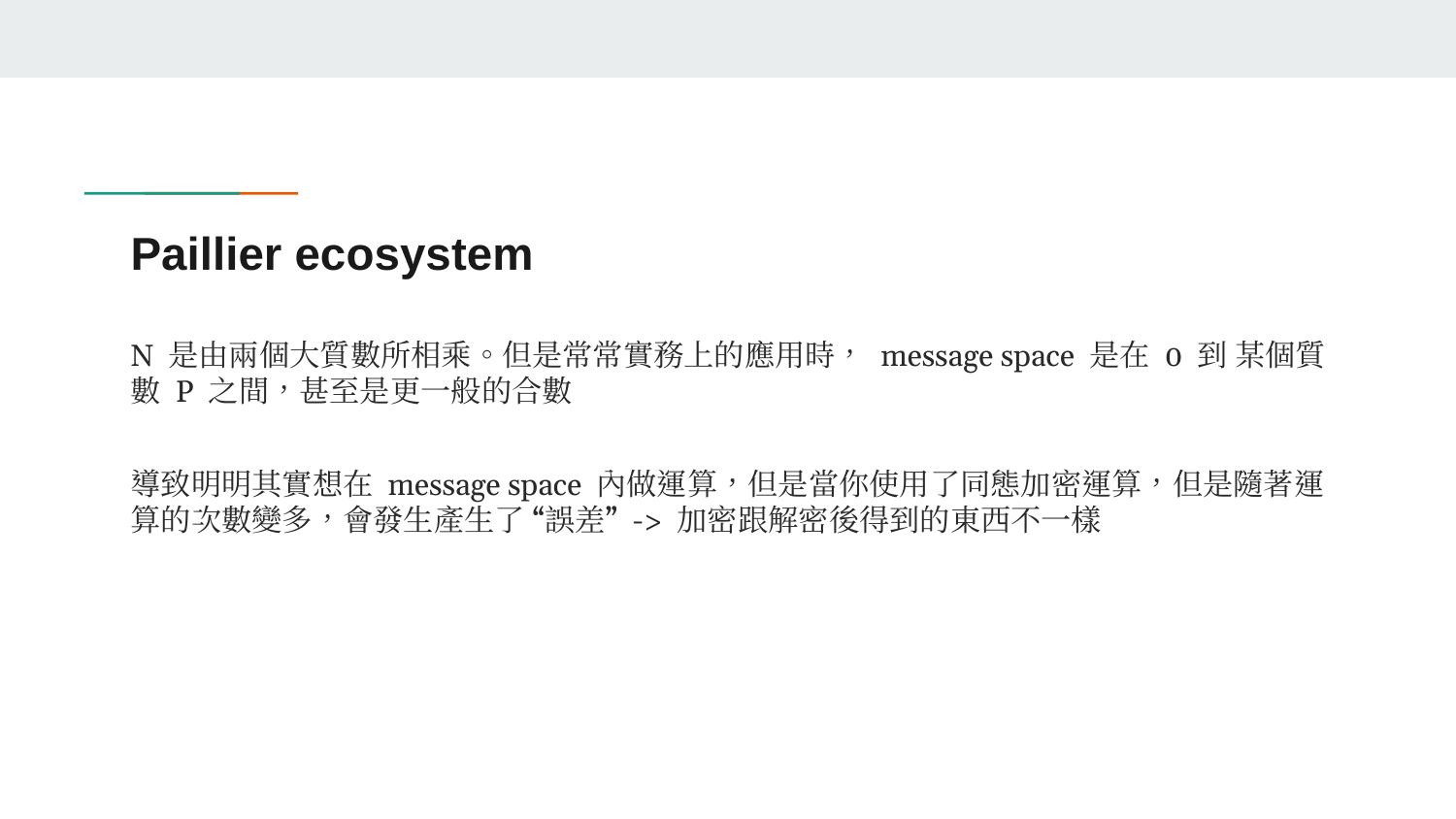

# Paillier ecosystem
N 是由兩個大質數所相乘。但是常常實務上的應用時， message space 是在 0 到 某個質數 P 之間，甚至是更一般的合數
導致明明其實想在 message space 內做運算，但是當你使用了同態加密運算，但是隨著運算的次數變多，會發生產生了 “誤差” -> 加密跟解密後得到的東西不一樣